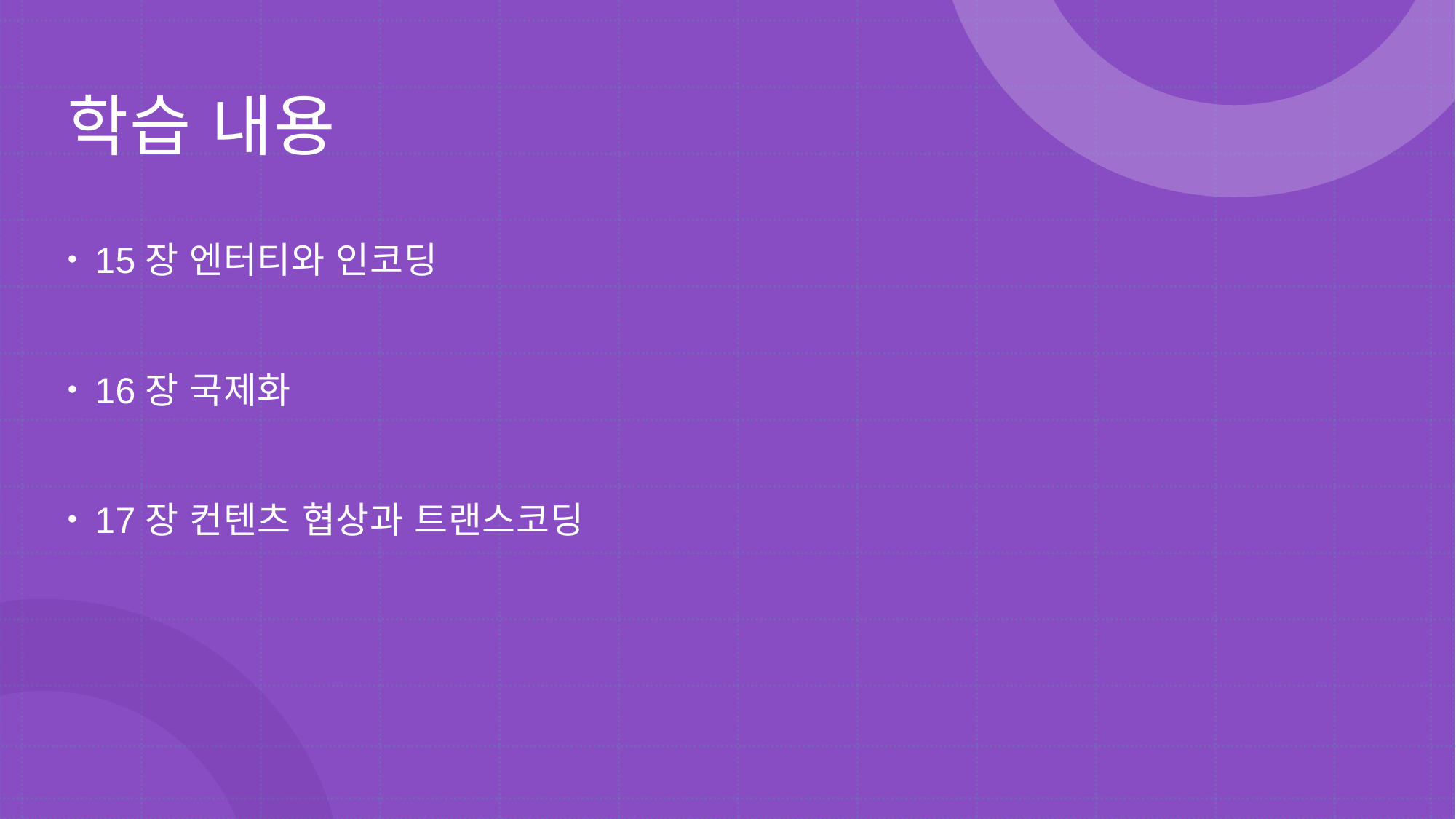

# 학습 내용
15장 엔터티와 인코딩

16장 국제화

17장 컨텐츠 협상과 트랜스코딩